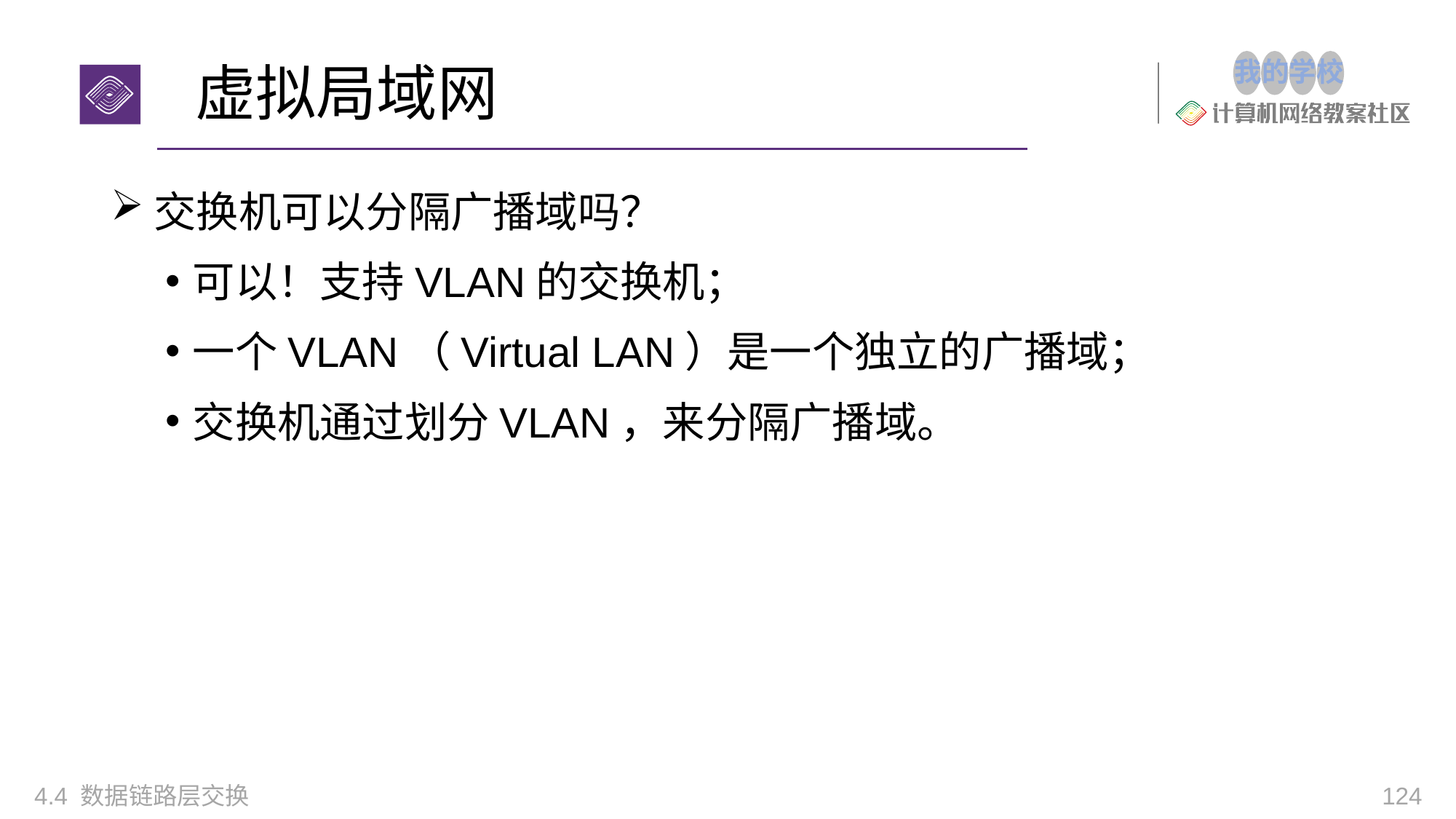

# 虚拟局域网
交换机可以分隔广播域吗？
可以！支持VLAN的交换机；
一个VLAN（Virtual LAN）是一个独立的广播域；
交换机通过划分VLAN，来分隔广播域。
4.4 数据链路层交换
124